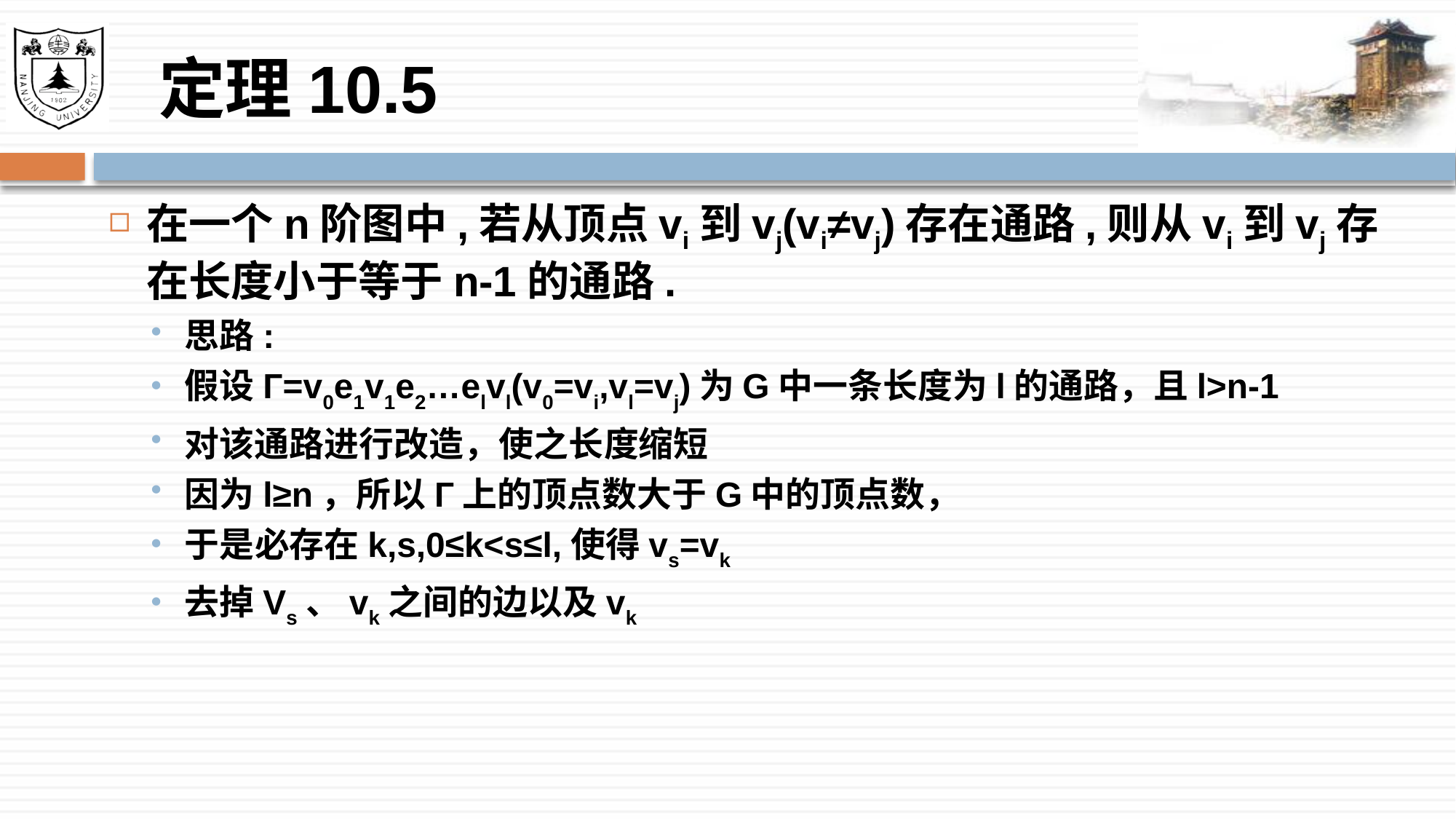

# 定理10.5
在一个n阶图中,若从顶点vi到vj(vi≠vj)存在通路,则从vi到vj存在长度小于等于n-1的通路.
思路:
假设Г=v0e1v1e2…elvl(v0=vi,vl=vj)为G中一条长度为l的通路，且l>n-1
对该通路进行改造，使之长度缩短
因为l≥n，所以Г上的顶点数大于G中的顶点数，
于是必存在k,s,0≤k<s≤l,使得vs=vk
去掉Vs、vk之间的边以及vk